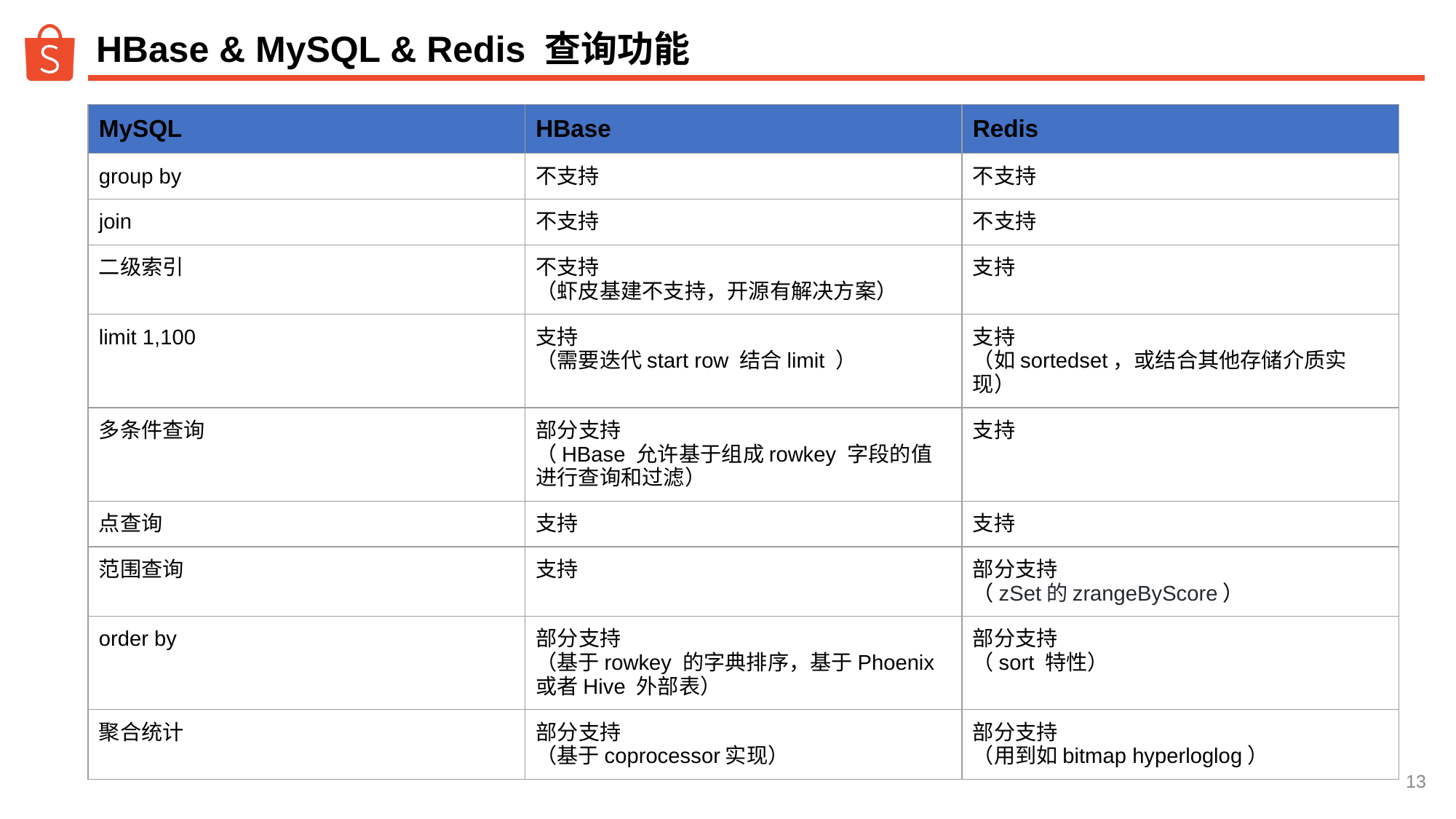

# HBase & MySQL & Redis 查询功能
| MySQL | HBase | Redis |
| --- | --- | --- |
| group by | 不支持 | 不支持 |
| join | 不支持 | 不支持 |
| 二级索引 | 不支持 （虾皮基建不支持，开源有解决方案） | 支持 |
| limit 1,100 | 支持 （需要迭代start row 结合limit ） | 支持 （如sortedset，或结合其他存储介质实现） |
| 多条件查询 | 部分支持 （HBase 允许基于组成rowkey 字段的值进行查询和过滤） | 支持 |
| 点查询 | 支持 | 支持 |
| 范围查询 | 支持 | 部分支持 （zSet的zrangeByScore） |
| order by | 部分支持 （基于rowkey 的字典排序，基于Phoenix或者Hive 外部表） | 部分支持 （sort 特性） |
| 聚合统计 | 部分支持 （基于coprocessor实现） | 部分支持 （用到如bitmap hyperloglog） |
13